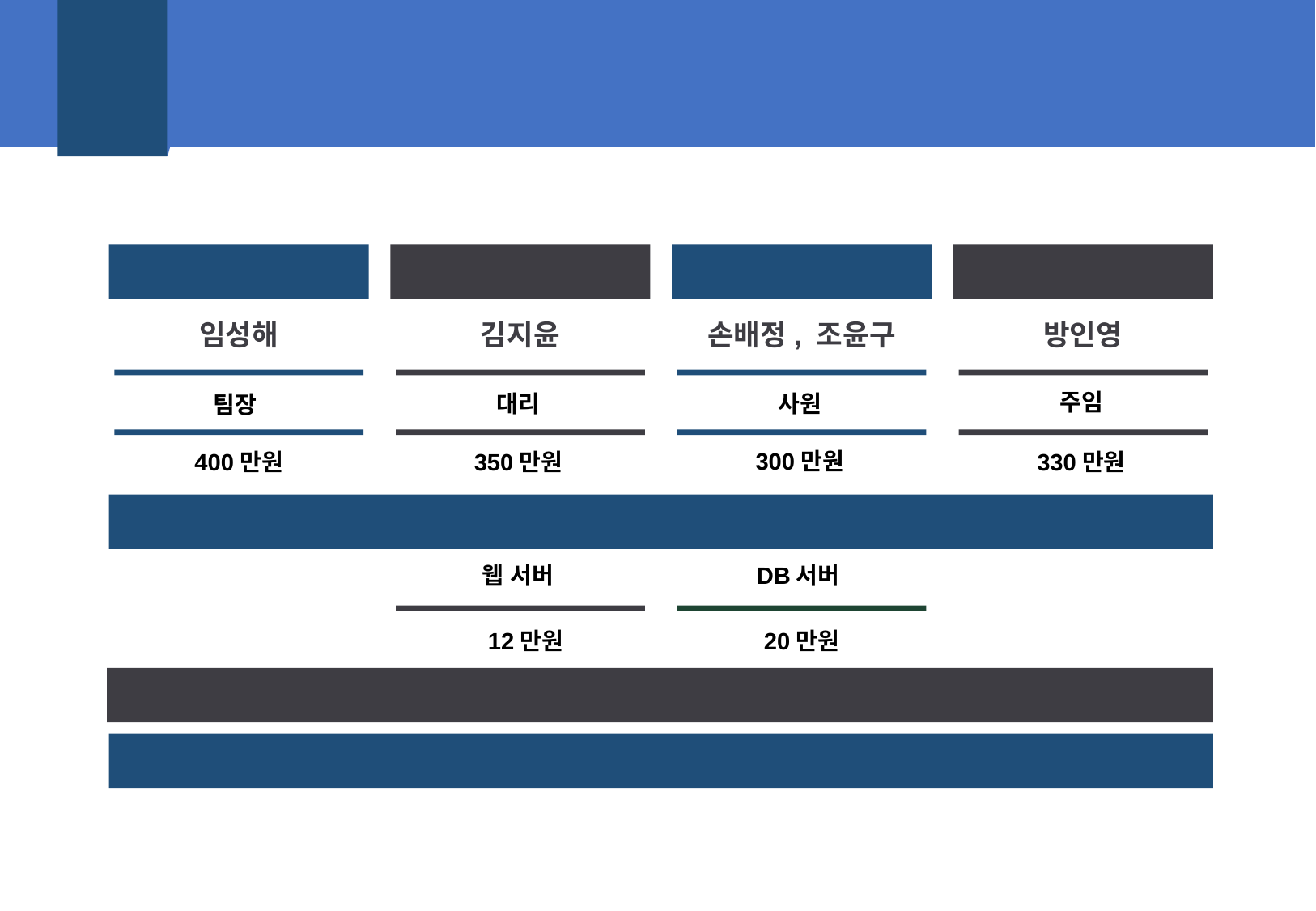

1
앱 개발 기획
일정 및 예산 계획
기 획
웹디자이너
웹퍼블리셔
개발자
임성해
김지윤
손배정, 조윤구
방인영

주임
대리
사원
팀장

300만원
350만원
330만원
400만원
인건비 소계(*3개월)   =  4,140만원

DB서버
웹 서버

20만원
12만원
서버 비용 소계(*12개월)  =  384만원
총  계  =  4,524만원